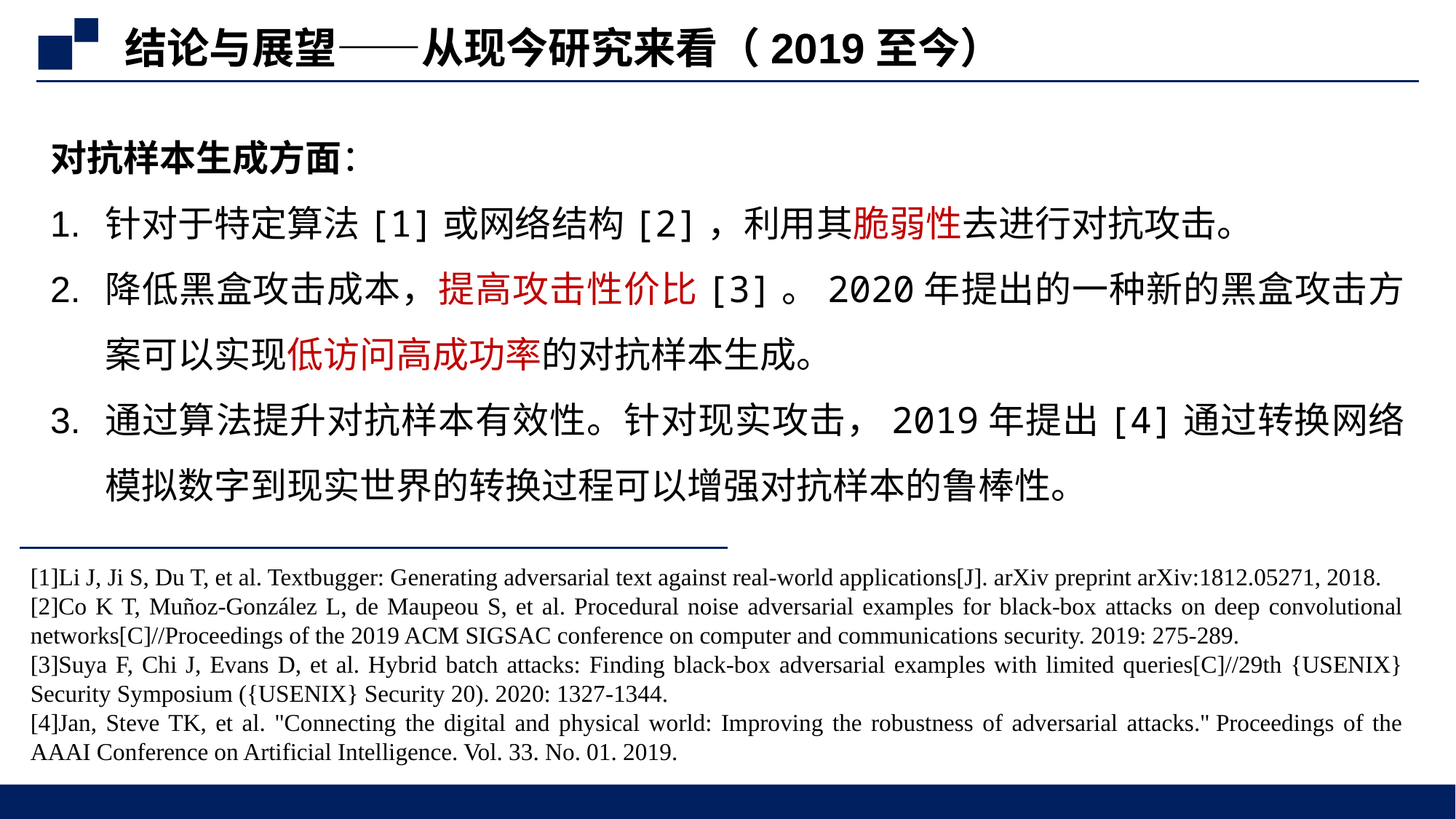

结论与展望——从现今研究来看（2019至今）
对抗样本生成方面：
针对于特定算法[1]或网络结构[2]，利用其脆弱性去进行对抗攻击。
降低黑盒攻击成本，提高攻击性价比[3]。2020年提出的一种新的黑盒攻击方案可以实现低访问高成功率的对抗样本生成。
通过算法提升对抗样本有效性。针对现实攻击，2019年提出[4]通过转换网络模拟数字到现实世界的转换过程可以增强对抗样本的鲁棒性。
[1]Li J, Ji S, Du T, et al. Textbugger: Generating adversarial text against real-world applications[J]. arXiv preprint arXiv:1812.05271, 2018.
[2]Co K T, Muñoz-González L, de Maupeou S, et al. Procedural noise adversarial examples for black-box attacks on deep convolutional networks[C]//Proceedings of the 2019 ACM SIGSAC conference on computer and communications security. 2019: 275-289.
[3]Suya F, Chi J, Evans D, et al. Hybrid batch attacks: Finding black-box adversarial examples with limited queries[C]//29th {USENIX} Security Symposium ({USENIX} Security 20). 2020: 1327-1344.
[4]Jan, Steve TK, et al. "Connecting the digital and physical world: Improving the robustness of adversarial attacks." Proceedings of the AAAI Conference on Artificial Intelligence. Vol. 33. No. 01. 2019.